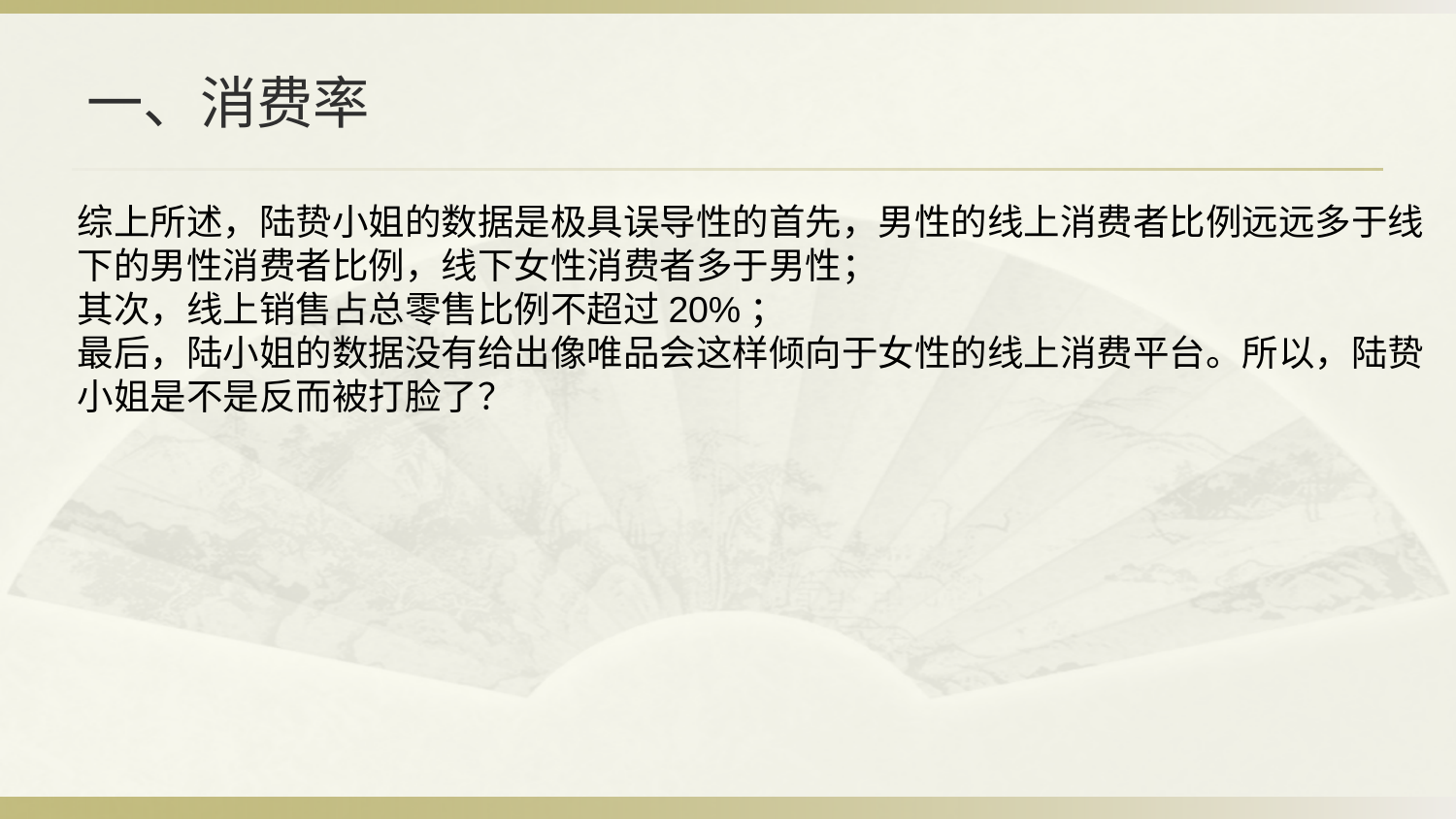

# 一、消费率
综上所述，陆贽小姐的数据是极具误导性的首先，男性的线上消费者比例远远多于线下的男性消费者比例，线下女性消费者多于男性；
其次，线上销售占总零售比例不超过20%；
最后，陆小姐的数据没有给出像唯品会这样倾向于女性的线上消费平台。所以，陆贽小姐是不是反而被打脸了？